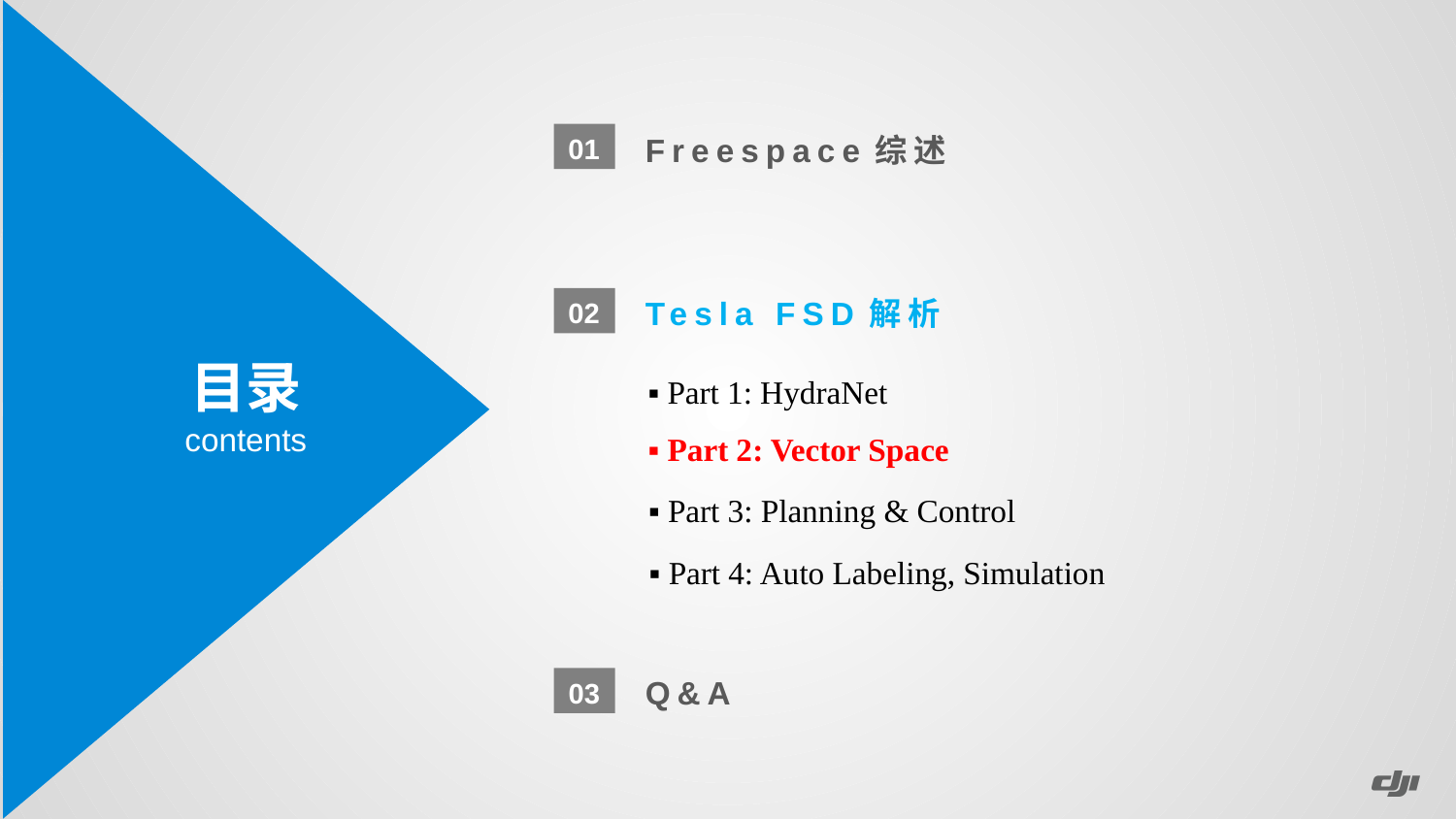

Freespace综述

01

Tesla FSD解析

02
目录
contents
▪ Part 1: HydraNet
▪ Part 2: Vector Space
▪ Part 3: Planning & Control
▪ Part 4: Auto Labeling, Simulation
Q&A

03